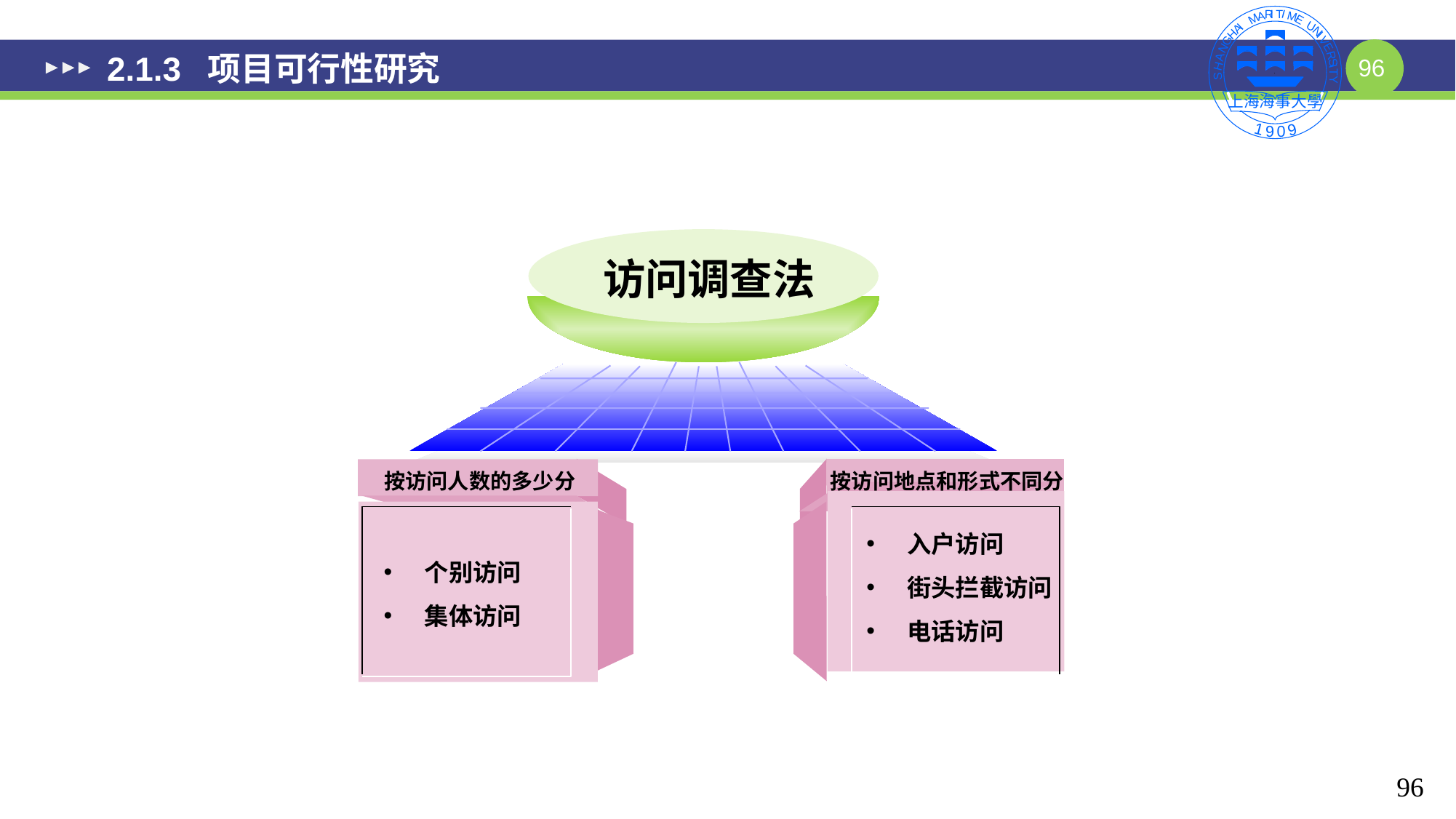

# 2.1.3  项目可行性研究

访问调查法

按访问地点和形式不同分
按访问人数的多少分

入户访问
街头拦截访问
电话访问
个别访问
集体访问
96
96